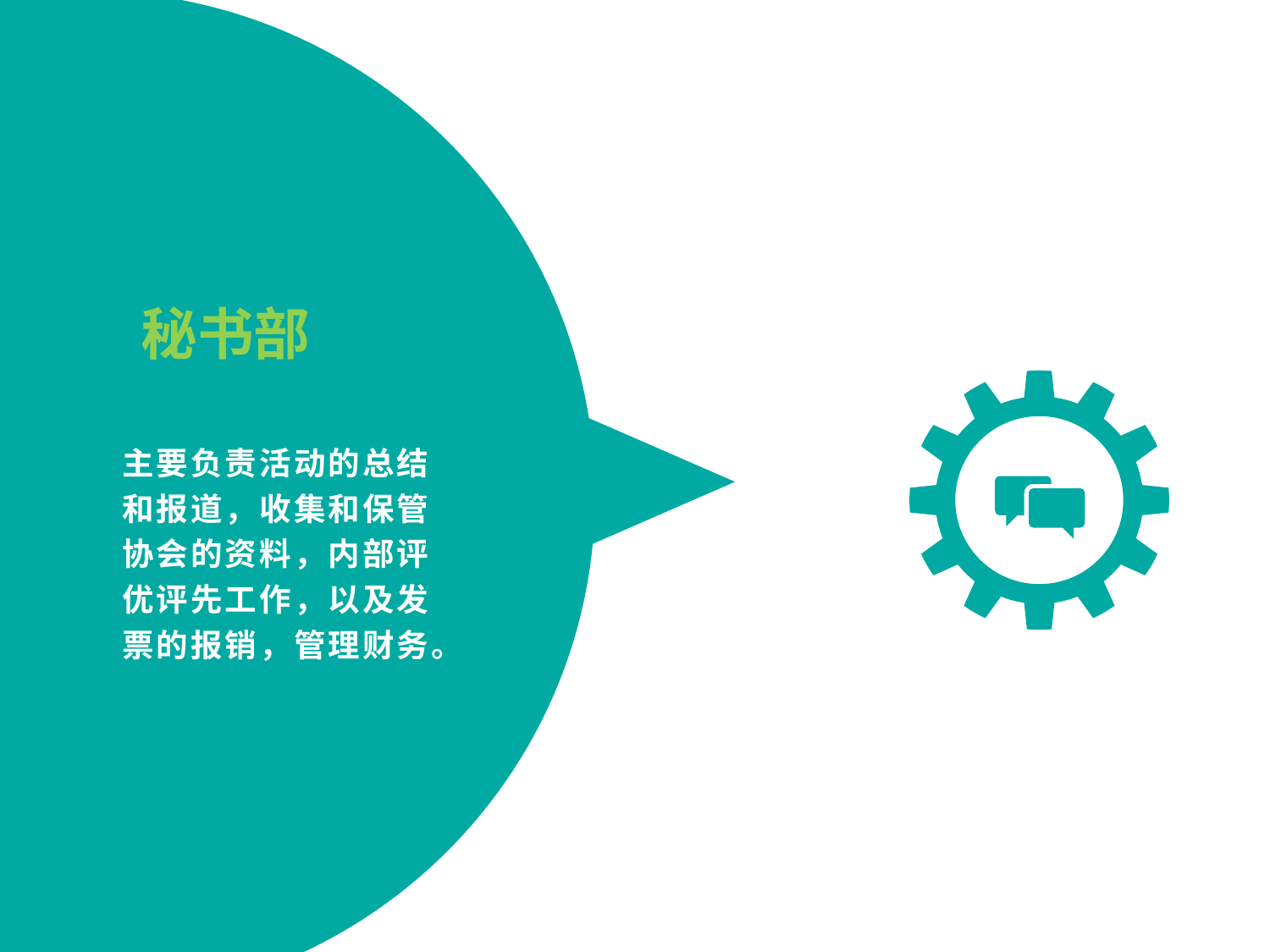

秘书部

主要负责活动的总结和报道，收集和保管协会的资料，内部评优评先工作，以及发票的报销，管理财务。